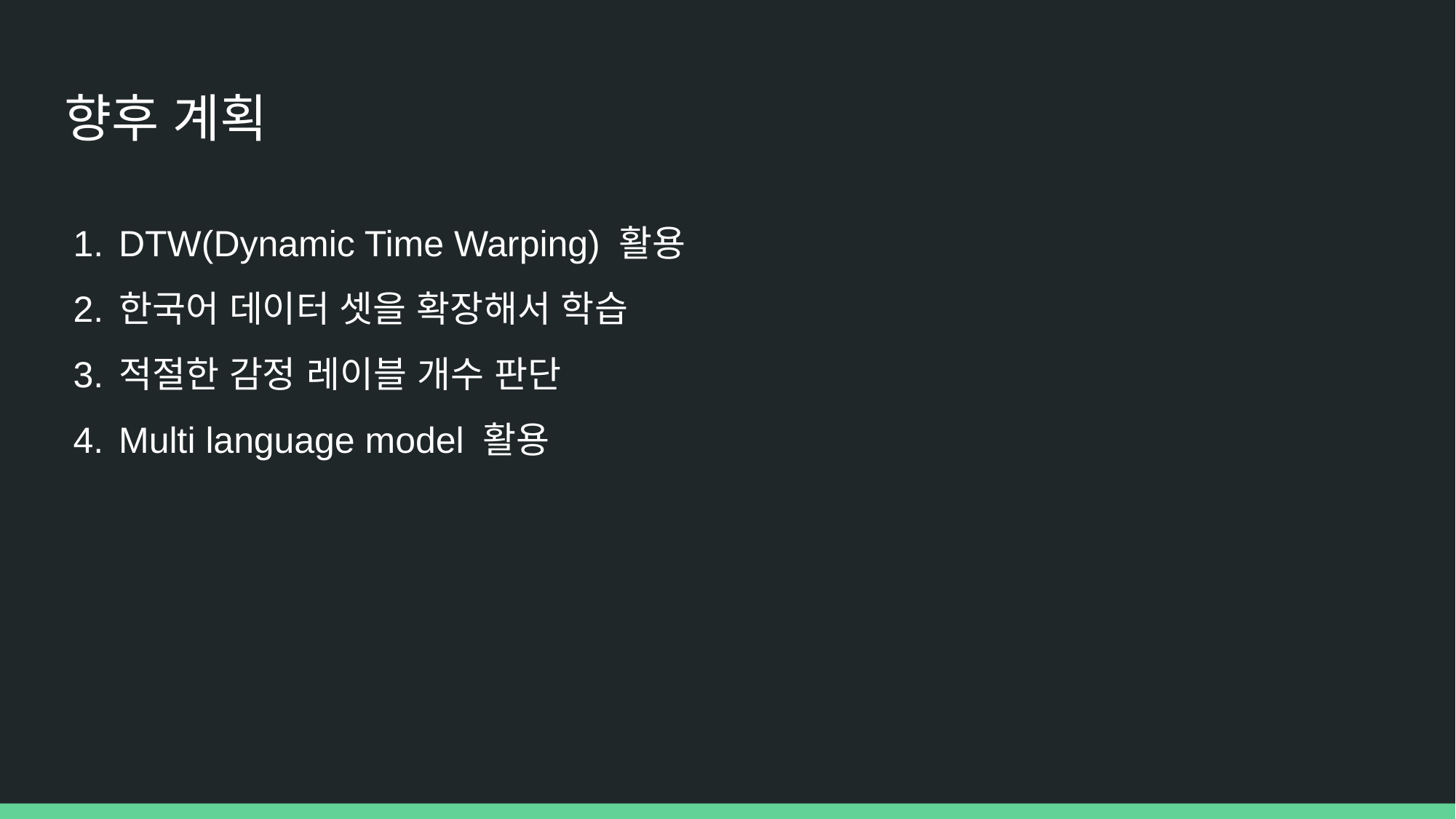

# 향후 계획
DTW(Dynamic Time Warping) 활용
한국어 데이터 셋을 확장해서 학습
적절한 감정 레이블 개수 판단
Multi language model 활용